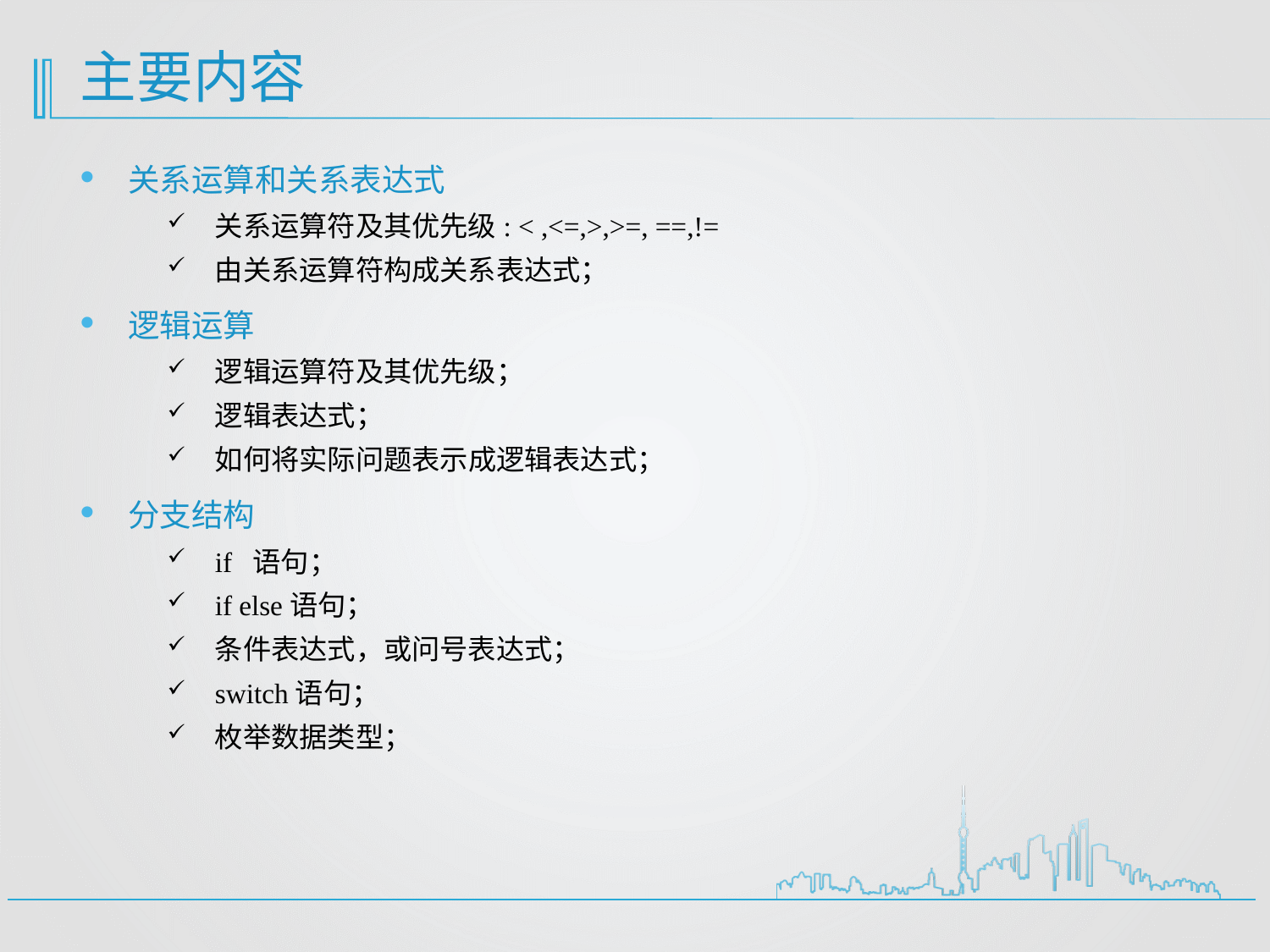

# 主要内容
关系运算和关系表达式
关系运算符及其优先级: < ,<=,>,>=, ==,!=
由关系运算符构成关系表达式；
逻辑运算
逻辑运算符及其优先级；
逻辑表达式；
如何将实际问题表示成逻辑表达式；
分支结构
if  语句；
if else语句；
条件表达式，或问号表达式；
switch语句；
枚举数据类型；